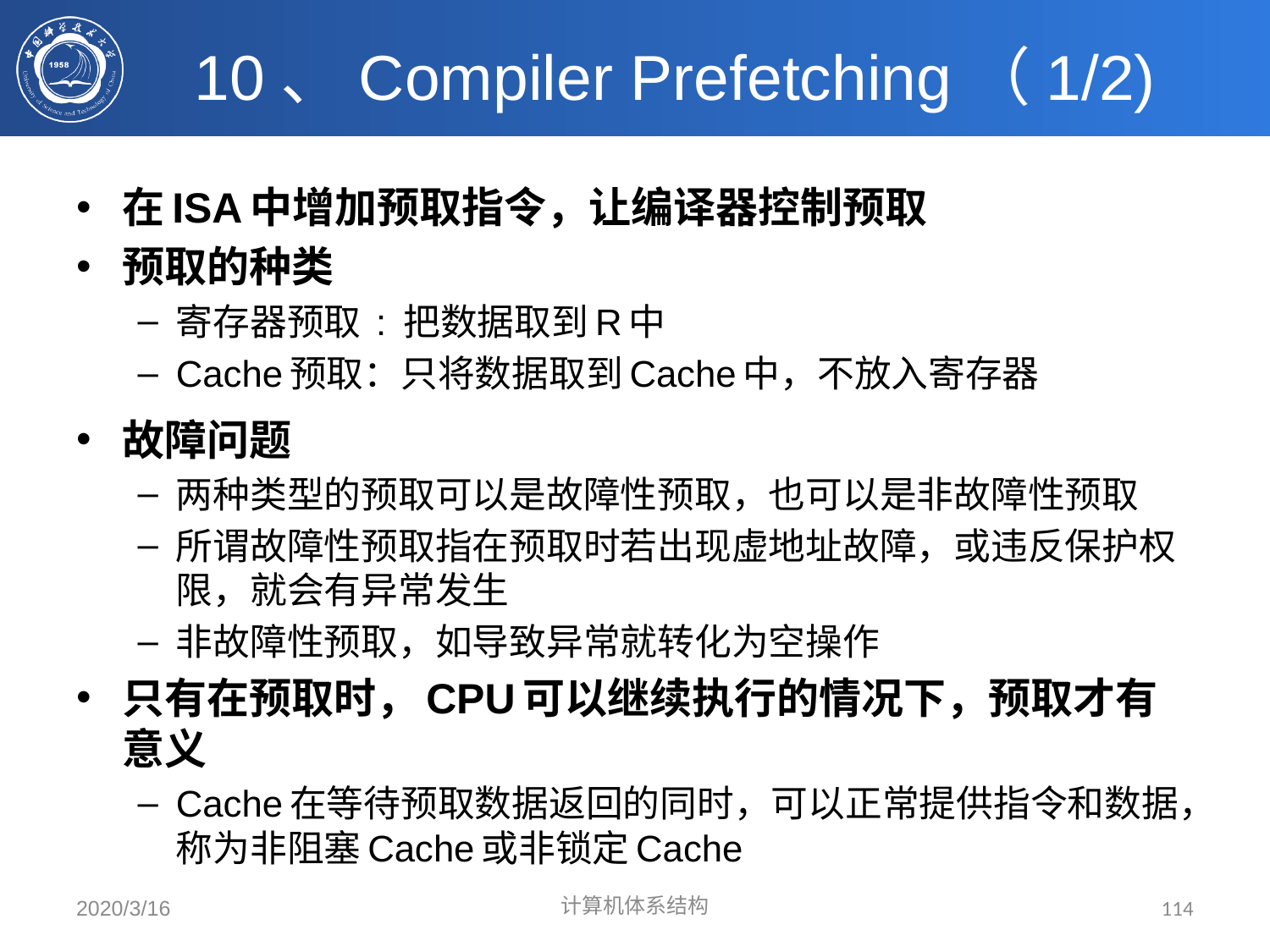

# 10、Compiler Prefetching（1/2)
在ISA中增加预取指令，让编译器控制预取
预取的种类
寄存器预取 : 把数据取到R中
Cache预取：只将数据取到Cache中，不放入寄存器
故障问题
两种类型的预取可以是故障性预取，也可以是非故障性预取
所谓故障性预取指在预取时若出现虚地址故障，或违反保护权限，就会有异常发生
非故障性预取，如导致异常就转化为空操作
只有在预取时，CPU可以继续执行的情况下，预取才有意义
Cache在等待预取数据返回的同时，可以正常提供指令和数据，称为非阻塞Cache或非锁定Cache

2020/3/16
计算机体系结构
114